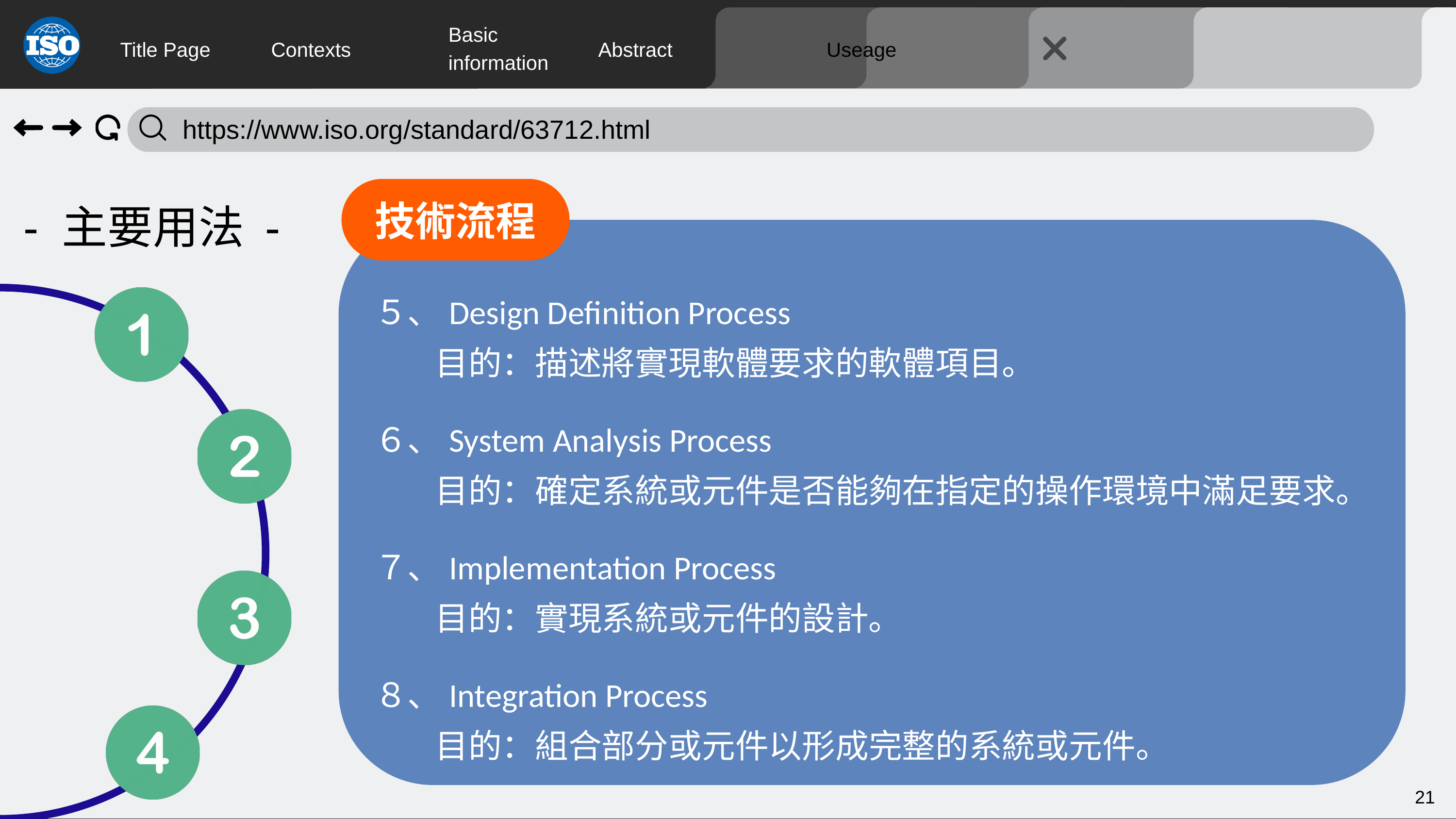

Title Page
Contexts
Abstract
Useage

Basic
information

       https://www.iso.org/standard/63712.html

- 主要用法 -
技術流程

５、Design Definition Process
       目的：描述將實現軟體要求的軟體項目。

６、System Analysis Process
       目的：確定系統或元件是否能夠在指定的操作環境中滿足要求。

７、Implementation Process
       目的：實現系統或元件的設計。

８、Integration Process
       目的：組合部分或元件以形成完整的系統或元件。

21